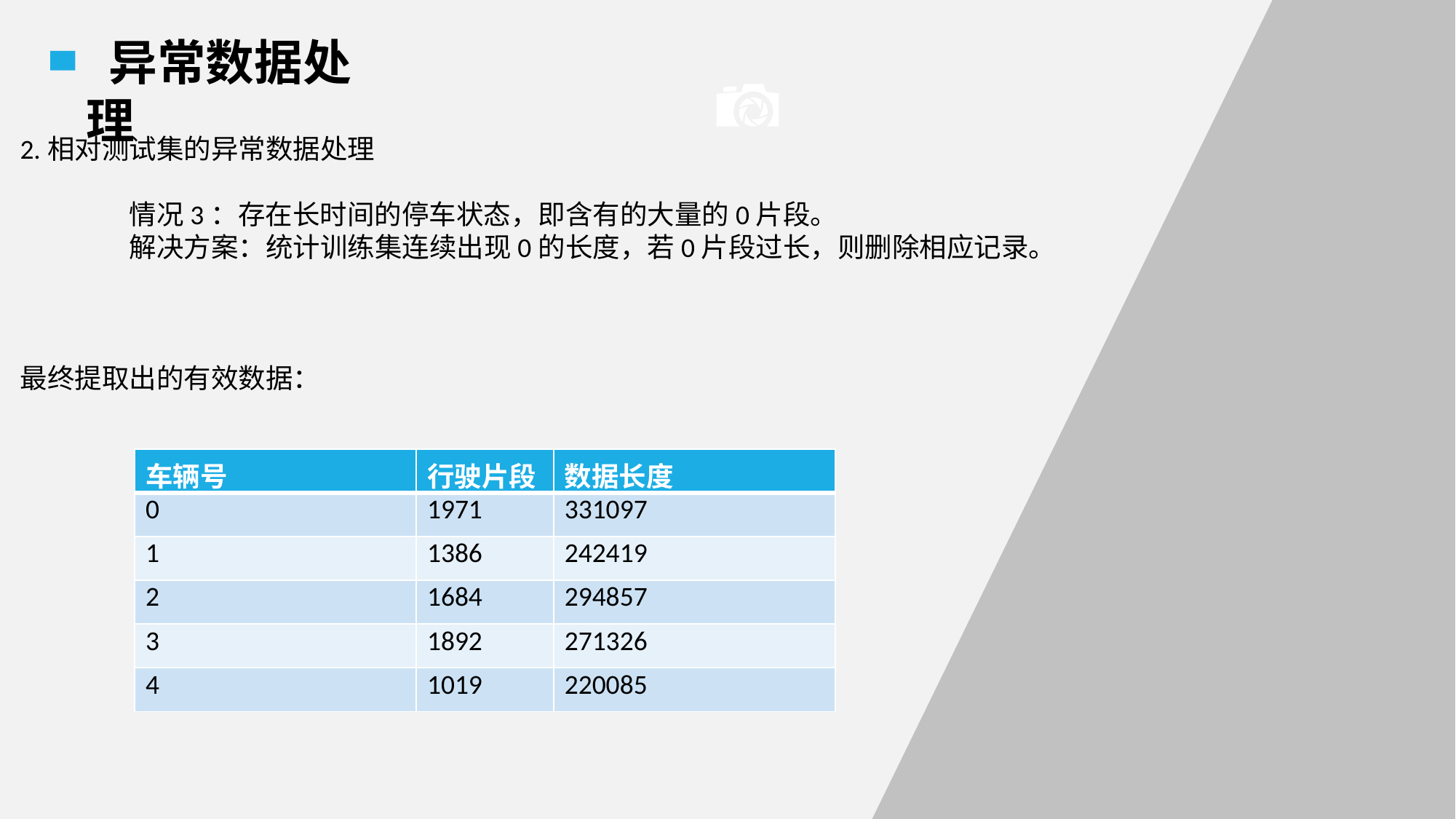

异常数据处理

2.相对测试集的异常数据处理

	情况3：存在长时间的停车状态，即含有的大量的0片段。
	解决方案：统计训练集连续出现0的长度，若0片段过长，则删除相应记录。

最终提取出的有效数据：

| 车辆号 | 行驶片段 | 数据长度 |
| --- | --- | --- |
| 0 | 1971 | 331097 |
| 1 | 1386 | 242419 |
| 2 | 1684 | 294857 |
| 3 | 1892 | 271326 |
| 4 | 1019 | 220085 |